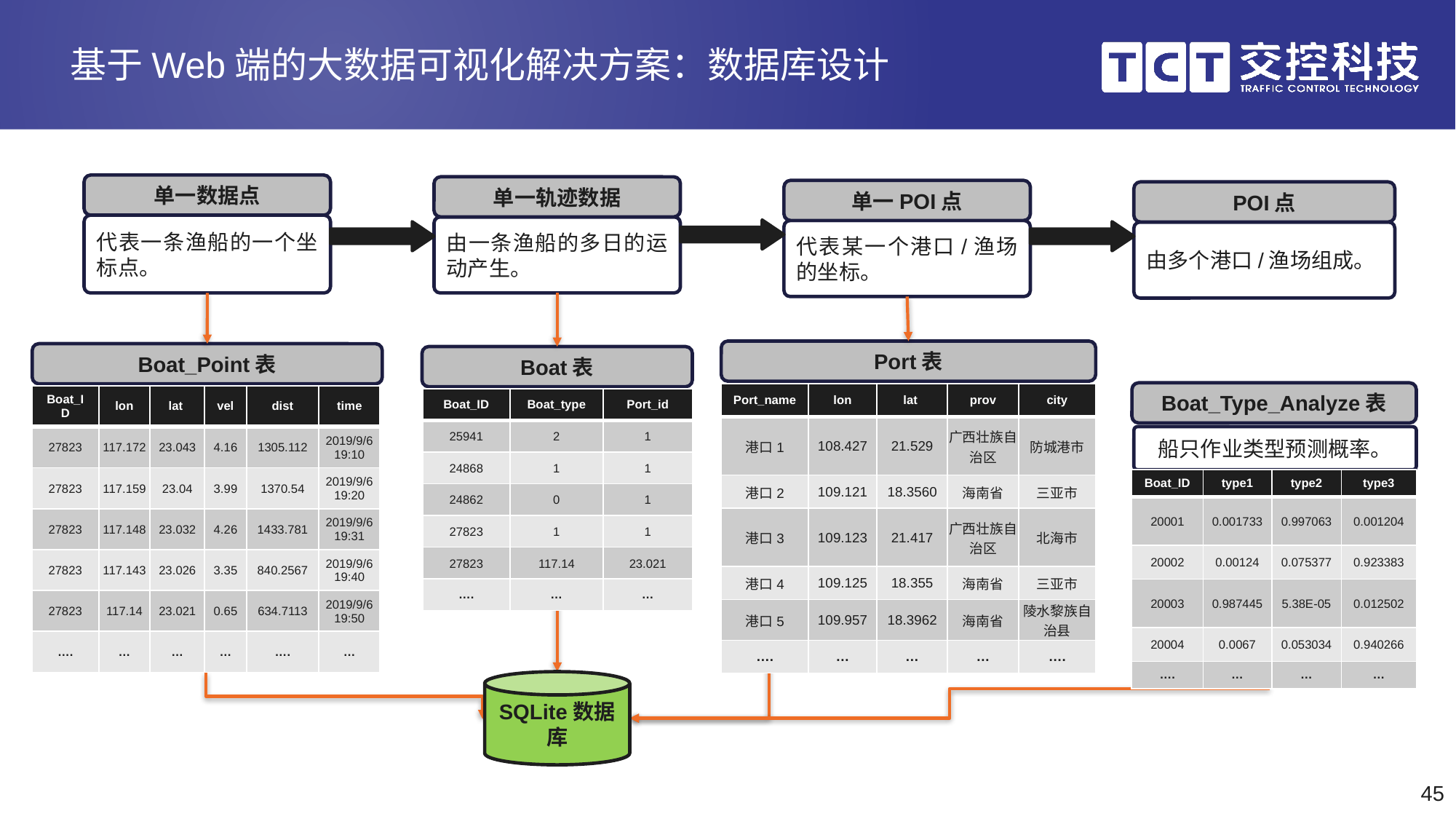

# 基于Web端的大数据可视化解决方案：数据库设计
单一数据点
代表一条渔船的一个坐标点。
单一轨迹数据
由一条渔船的多日的运动产生。
单一POI点
代表某一个港口/渔场的坐标。
POI点
由多个港口/渔场组成。

Port表
Boat_Point表
Boat表
Boat_Type_Analyze表
| Port\_name | lon | lat | prov | city |
| --- | --- | --- | --- | --- |
| 港口1 | 108.427 | 21.529 | 广西壮族自治区 | 防城港市 |
| 港口2 | 109.121 | 18.3560 | 海南省 | 三亚市 |
| 港口3 | 109.123 | 21.417 | 广西壮族自治区 | 北海市 |
| 港口4 | 109.125 | 18.355 | 海南省 | 三亚市 |
| 港口5 | 109.957 | 18.3962 | 海南省 | 陵水黎族自治县 |
| …. | … | … | … | …. |
| Boat\_ID | lon | lat | vel | dist | time |
| --- | --- | --- | --- | --- | --- |
| 27823 | 117.172 | 23.043 | 4.16 | 1305.112 | 2019/9/6 19:10 |
| 27823 | 117.159 | 23.04 | 3.99 | 1370.54 | 2019/9/6 19:20 |
| 27823 | 117.148 | 23.032 | 4.26 | 1433.781 | 2019/9/6 19:31 |
| 27823 | 117.143 | 23.026 | 3.35 | 840.2567 | 2019/9/6 19:40 |
| 27823 | 117.14 | 23.021 | 0.65 | 634.7113 | 2019/9/6 19:50 |
| …. | … | … | … | …. | … |
| Boat\_ID | Boat\_type | Port\_id |
| --- | --- | --- |
| 25941 | 2 | 1 |
| 24868 | 1 | 1 |
| 24862 | 0 | 1 |
| 27823 | 1 | 1 |
| 27823 | 117.14 | 23.021 |
| …. | … | … |
船只作业类型预测概率。
| Boat\_ID | type1 | type2 | type3 |
| --- | --- | --- | --- |
| 20001 | 0.001733 | 0.997063 | 0.001204 |
| 20002 | 0.00124 | 0.075377 | 0.923383 |
| 20003 | 0.987445 | 5.38E-05 | 0.012502 |
| 20004 | 0.0067 | 0.053034 | 0.940266 |
| …. | … | … | … |
SQLite数据库
45